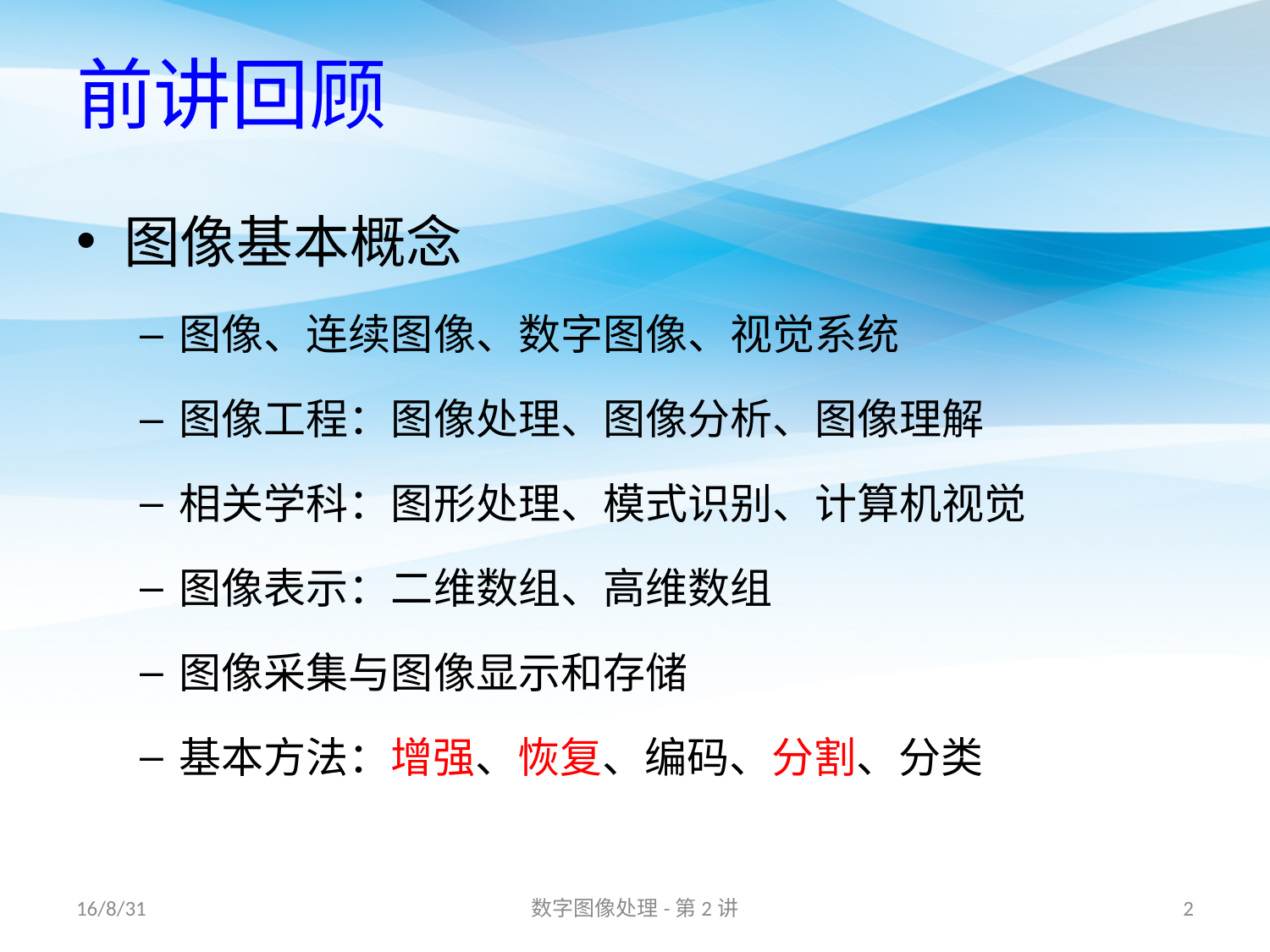

# 前讲回顾
图像基本概念
图像、连续图像、数字图像、视觉系统
图像工程：图像处理、图像分析、图像理解
相关学科：图形处理、模式识别、计算机视觉
图像表示：二维数组、高维数组
图像采集与图像显示和存储
基本方法：增强、恢复、编码、分割、分类
16/8/31
数字图像处理-第2讲
2